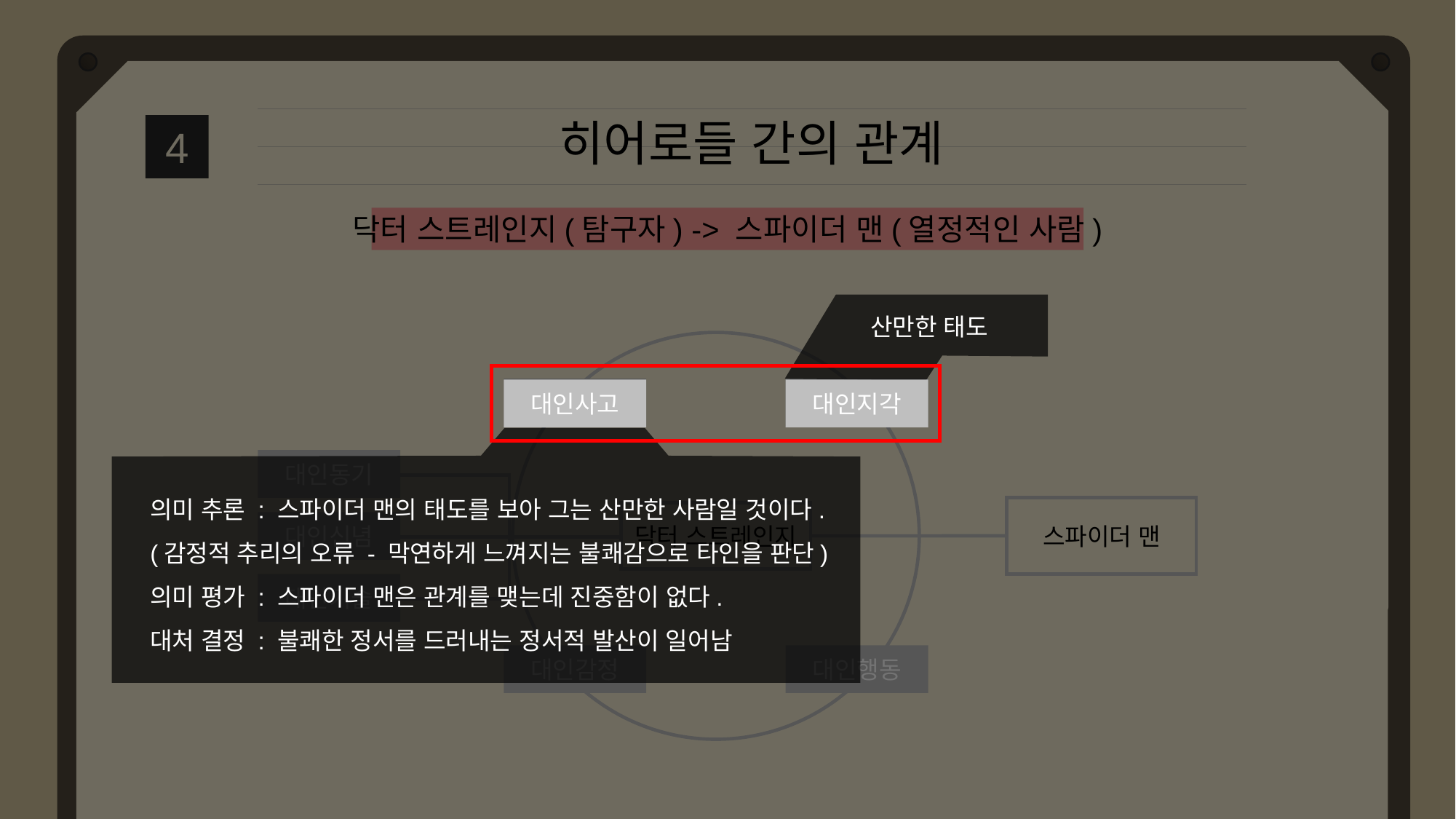

히어로들 간의 관계
4
닥터 스트레인지(탐구자) -> 스파이더 맨(열정적인 사람)

산만한 태도

대인사고
대인지각
대인사고
대인지각

대인동기
의미 추론 : 스파이더 맨의 태도를 보아 그는 산만한 사람일 것이다. (감정적 추리의 오류 - 막연하게 느껴지는 불쾌감으로 타인을 판단)
의미 평가 : 스파이더 맨은 관계를 맺는데 진중함이 없다.
대처 결정 : 불쾌한 정서를 드러내는 정서적 발산이 일어남
스파이더 맨
닥터 스트레인지
대인신념
대인기술
대인감정
대인행동